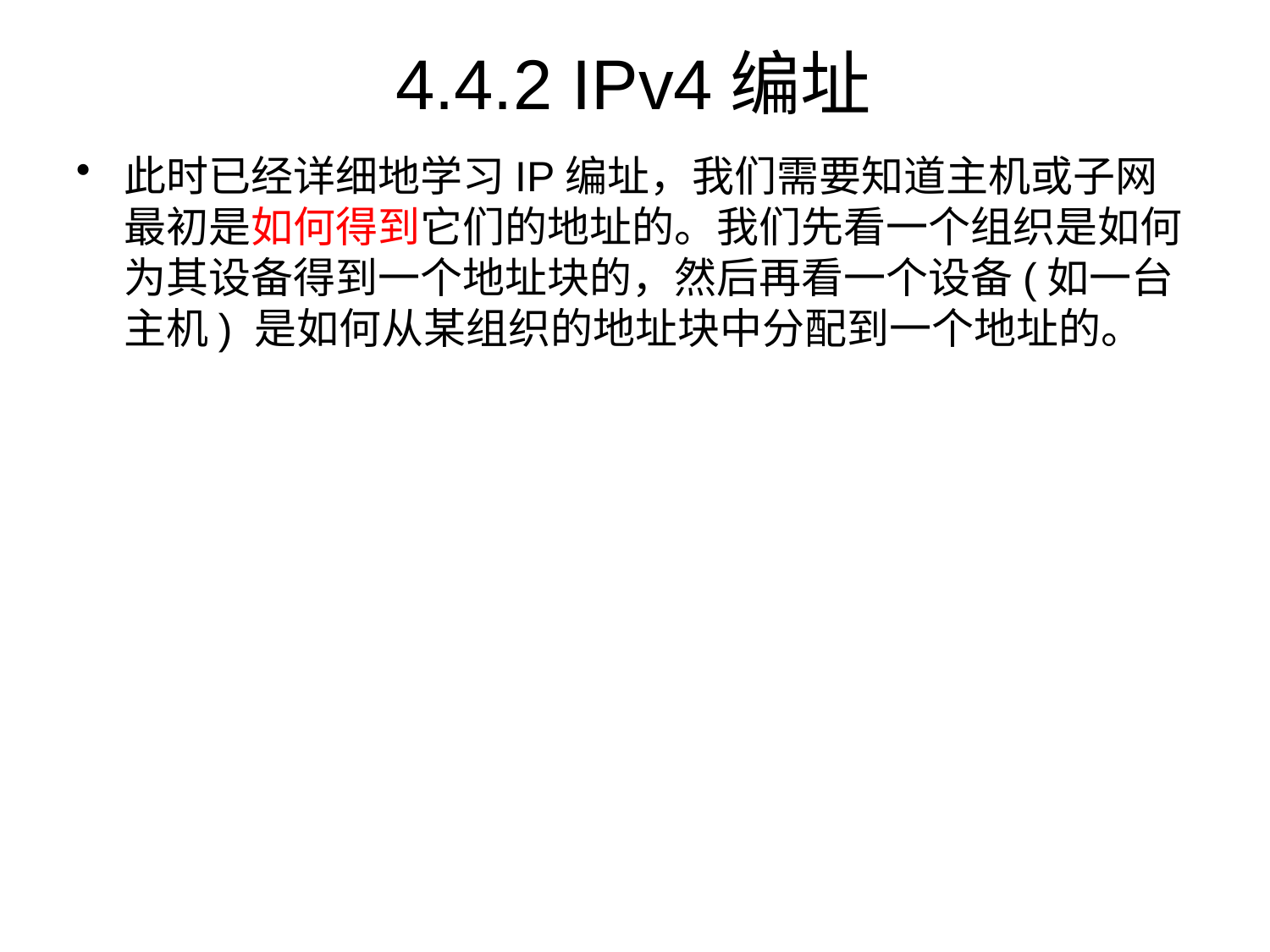

# 4.4.2 IPv4编址
此时已经详细地学习IP编址，我们需要知道主机或子网最初是如何得到它们的地址的。我们先看一个组织是如何为其设备得到一个地址块的，然后再看一个设备(如一台主机) 是如何从某组织的地址块中分配到一个地址的。